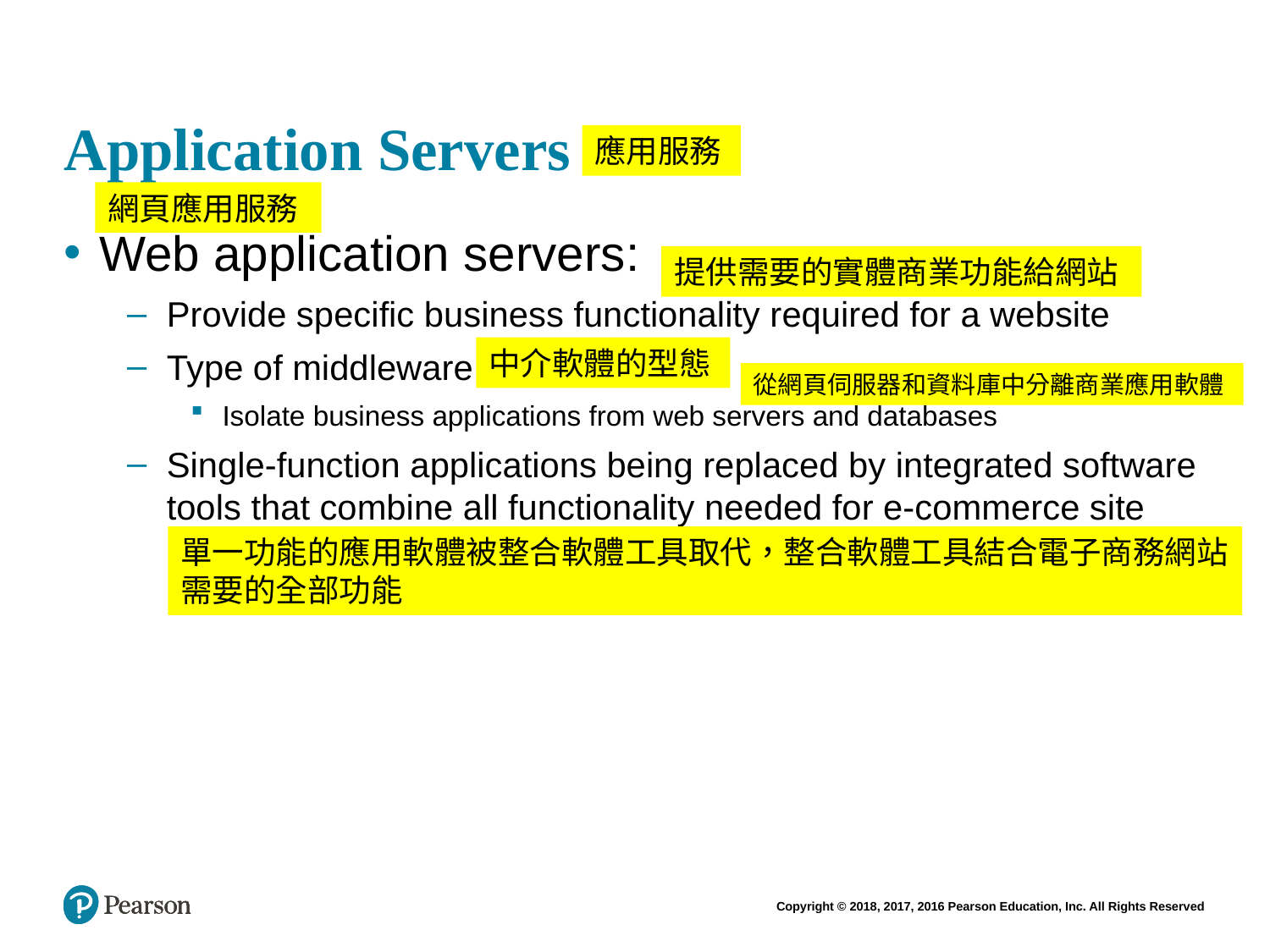

# Application Servers
應用服務
網頁應用服務
Web application servers:
Provide specific business functionality required for a website
Type of middleware
Isolate business applications from web servers and databases
Single-function applications being replaced by integrated software tools that combine all functionality needed for e-commerce site
提供需要的實體商業功能給網站
中介軟體的型態
從網頁伺服器和資料庫中分離商業應用軟體
單一功能的應用軟體被整合軟體工具取代，整合軟體工具結合電子商務網站需要的全部功能